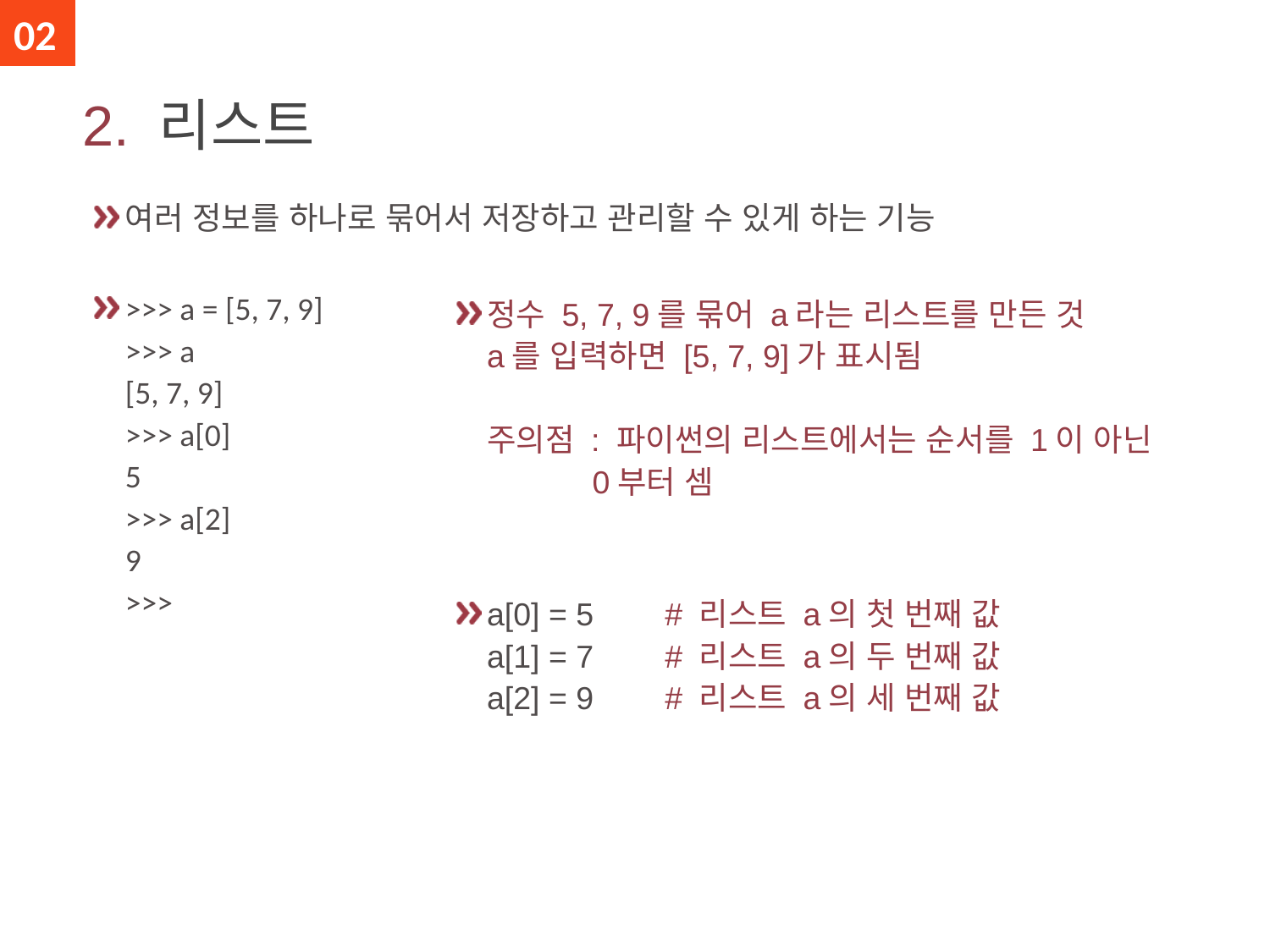

02
# 2. 리스트
여러 정보를 하나로 묶어서 저장하고 관리할 수 있게 하는 기능
>>> a = [5, 7, 9]
>>> a
[5, 7, 9]
>>> a[0]
5
>>> a[2]
9
>>>
정수 5, 7, 9를 묶어 a라는 리스트를 만든 것
a를 입력하면 [5, 7, 9]가 표시됨
주의점 : 파이썬의 리스트에서는 순서를 1이 아닌
           0부터 셈
a[0] = 5        # 리스트 a의 첫 번째 값
a[1] = 7        # 리스트 a의 두 번째 값
a[2] = 9        # 리스트 a의 세 번째 값